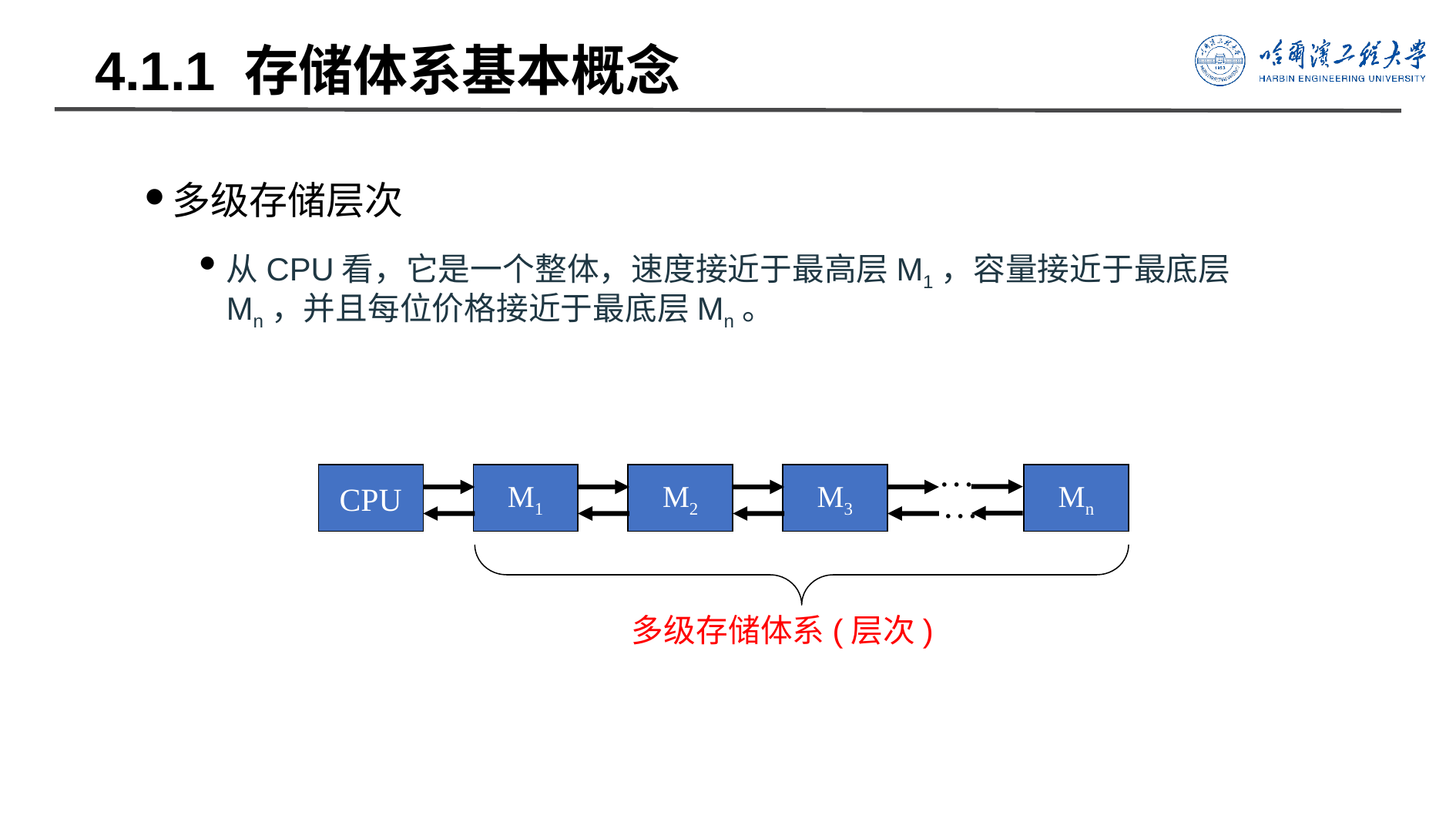

# 4.1.1 存储体系基本概念
多级存储层次
从CPU看，它是一个整体，速度接近于最高层M1，容量接近于最底层Mn，并且每位价格接近于最底层Mn。

…
CPU
M1
M2
M3
Mn
…

多级存储体系(层次)